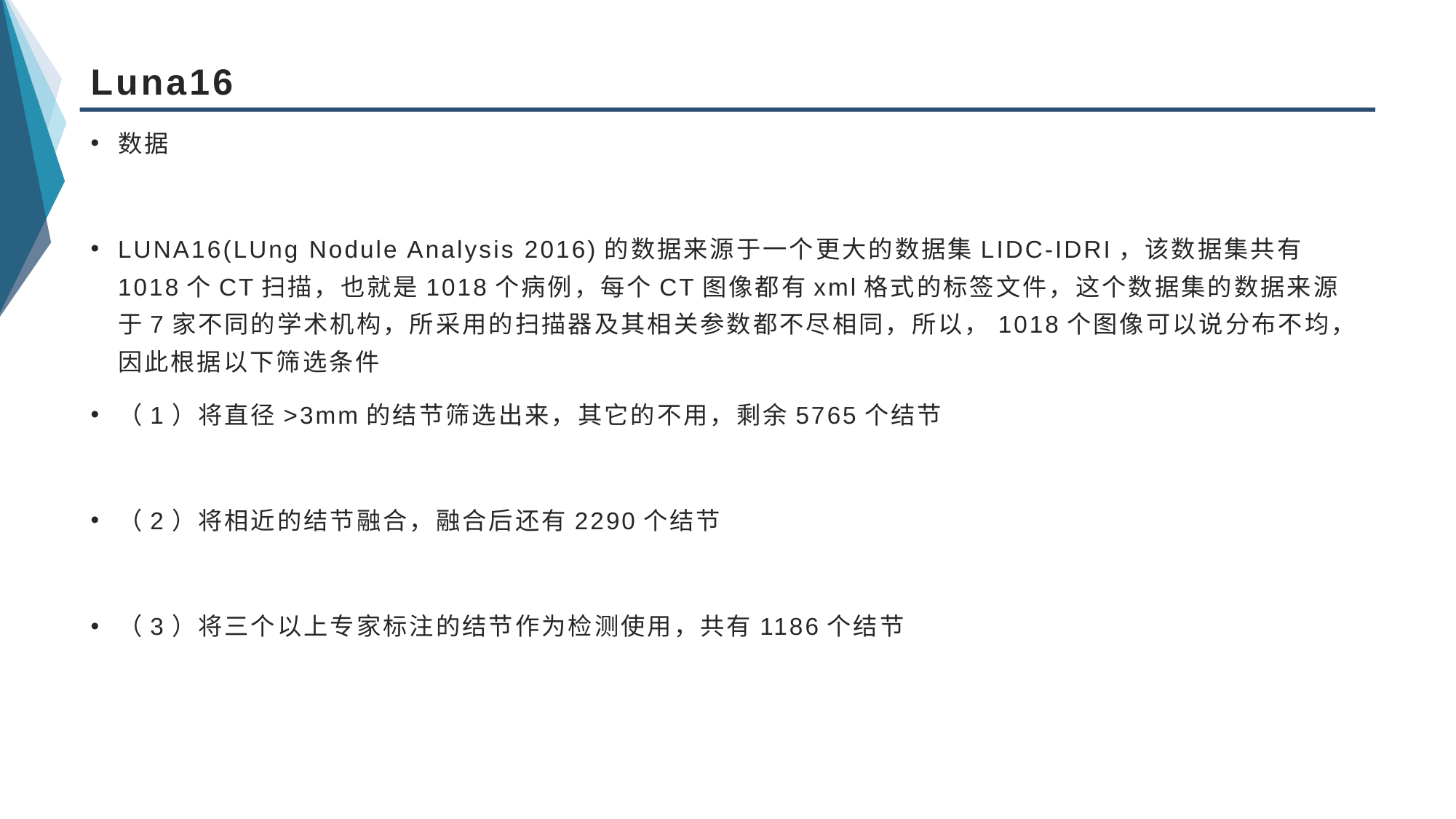

# Luna16
数据

LUNA16(LUng Nodule Analysis 2016)的数据来源于一个更大的数据集LIDC-IDRI，该数据集共有1018个CT扫描，也就是1018个病例，每个CT图像都有xml格式的标签文件，这个数据集的数据来源于7家不同的学术机构，所采用的扫描器及其相关参数都不尽相同，所以，1018个图像可以说分布不均，因此根据以下筛选条件
（1）将直径>3mm的结节筛选出来，其它的不用，剩余5765个结节

（2）将相近的结节融合，融合后还有2290个结节

（3）将三个以上专家标注的结节作为检测使用，共有1186个结节